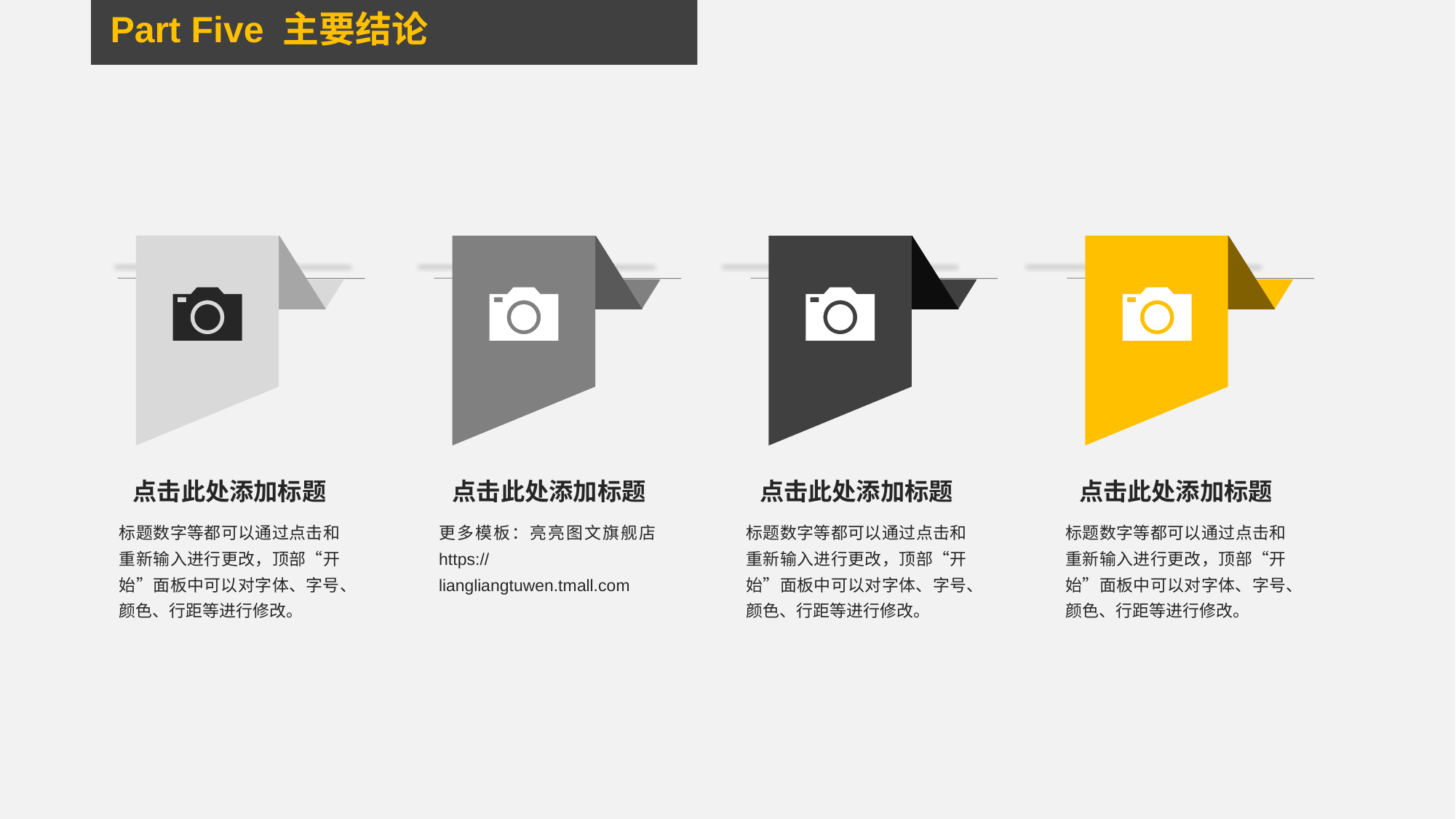

Part Five 主要结论

点击此处添加标题
标题数字等都可以通过点击和重新输入进行更改，顶部“开始”面板中可以对字体、字号、颜色、行距等进行修改。

点击此处添加标题
更多模板：亮亮图文旗舰店https://liangliangtuwen.tmall.com

点击此处添加标题
标题数字等都可以通过点击和重新输入进行更改，顶部“开始”面板中可以对字体、字号、颜色、行距等进行修改。

点击此处添加标题
标题数字等都可以通过点击和重新输入进行更改，顶部“开始”面板中可以对字体、字号、颜色、行距等进行修改。